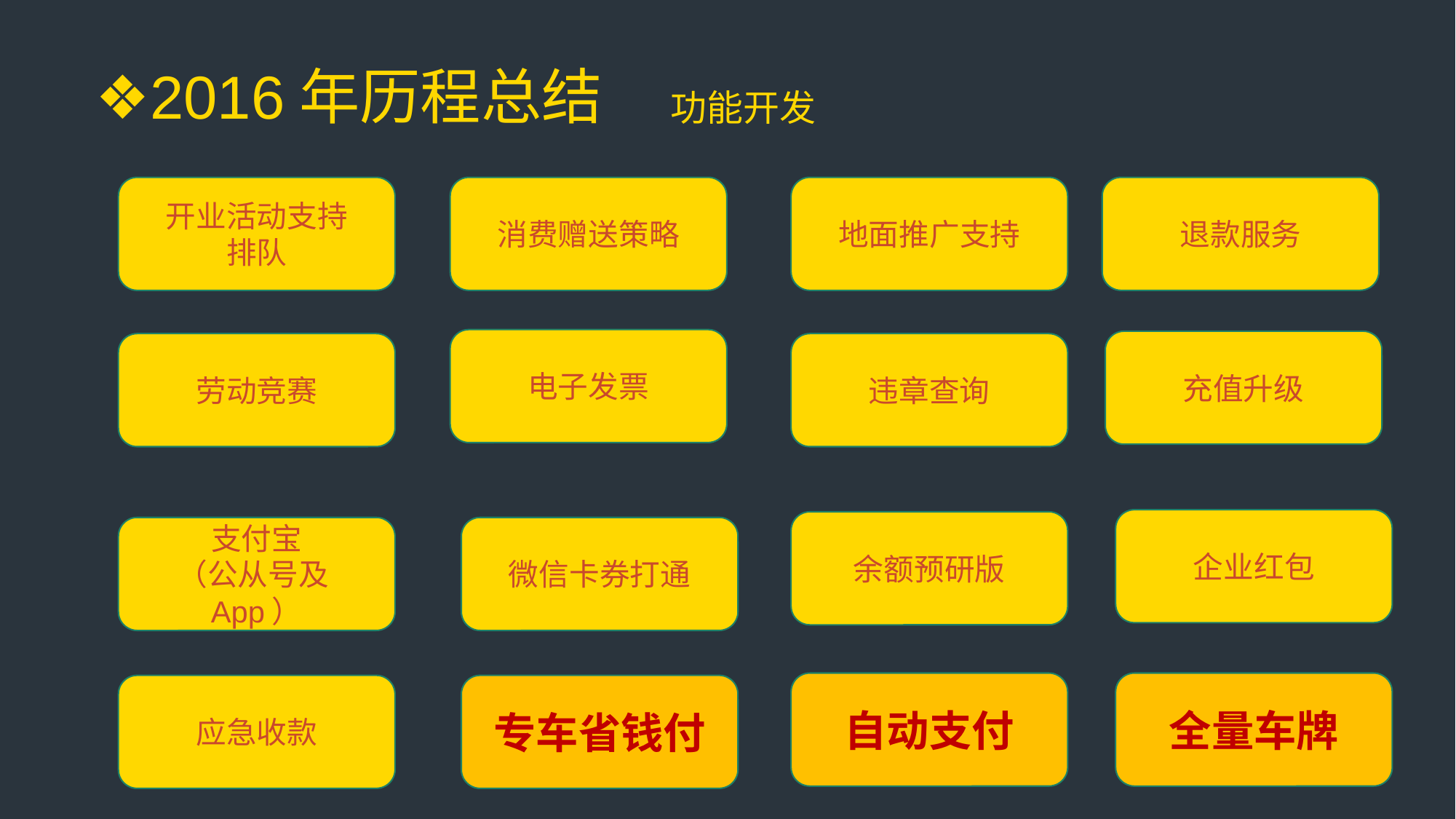

❖2016年历程总结
功能开发
退款服务
开业活动支持
排队
消费赠送策略
地面推广支持
电子发票
充值升级
劳动竞赛
违章查询
企业红包
余额预研版
支付宝
（公从号及App）
微信卡券打通
自动支付
全量车牌
应急收款
专车省钱付